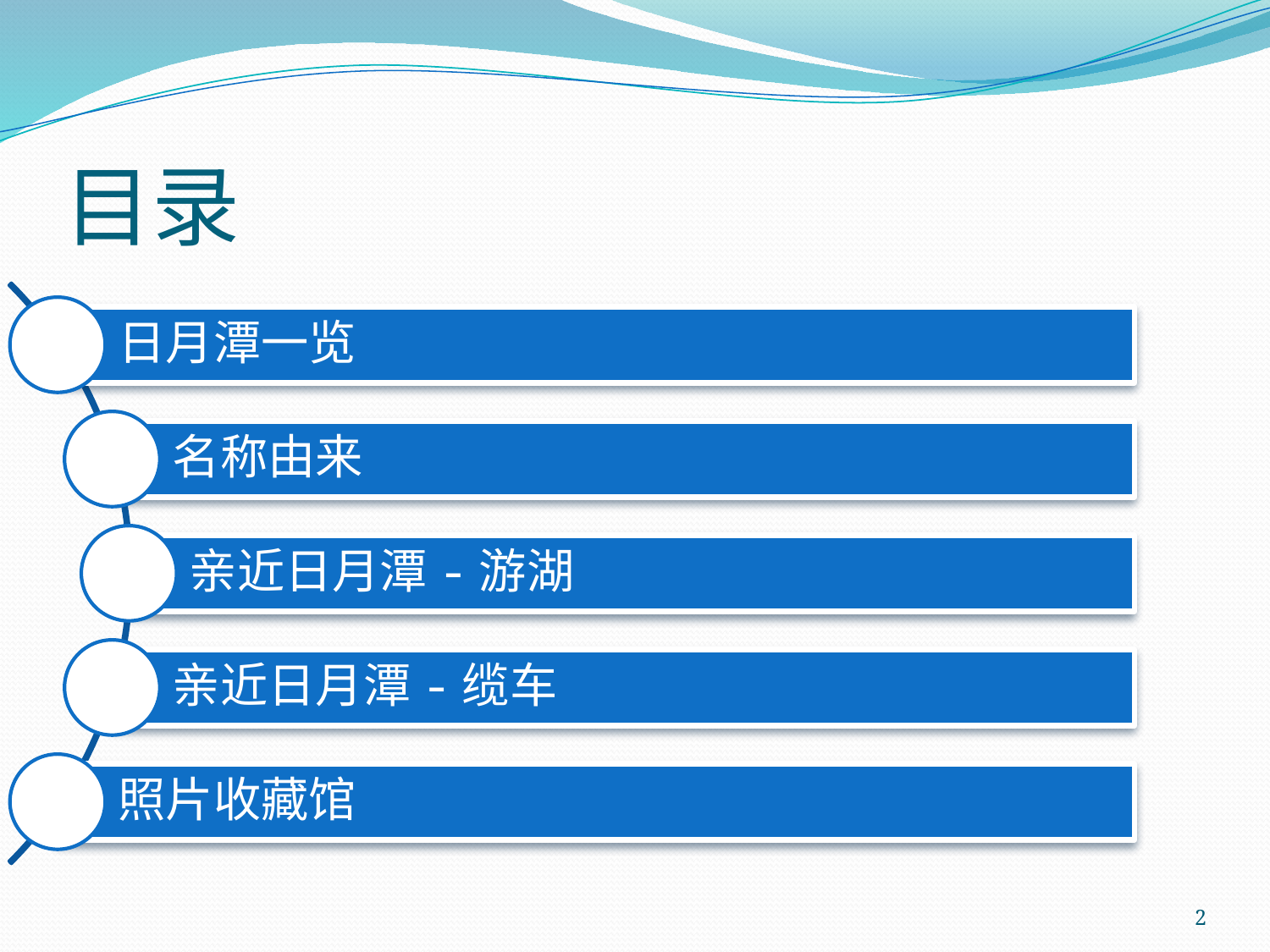

# 目录
日月潭一览
名称由来
亲近日月潭-游湖
亲近日月潭-缆车
照片收藏馆
2